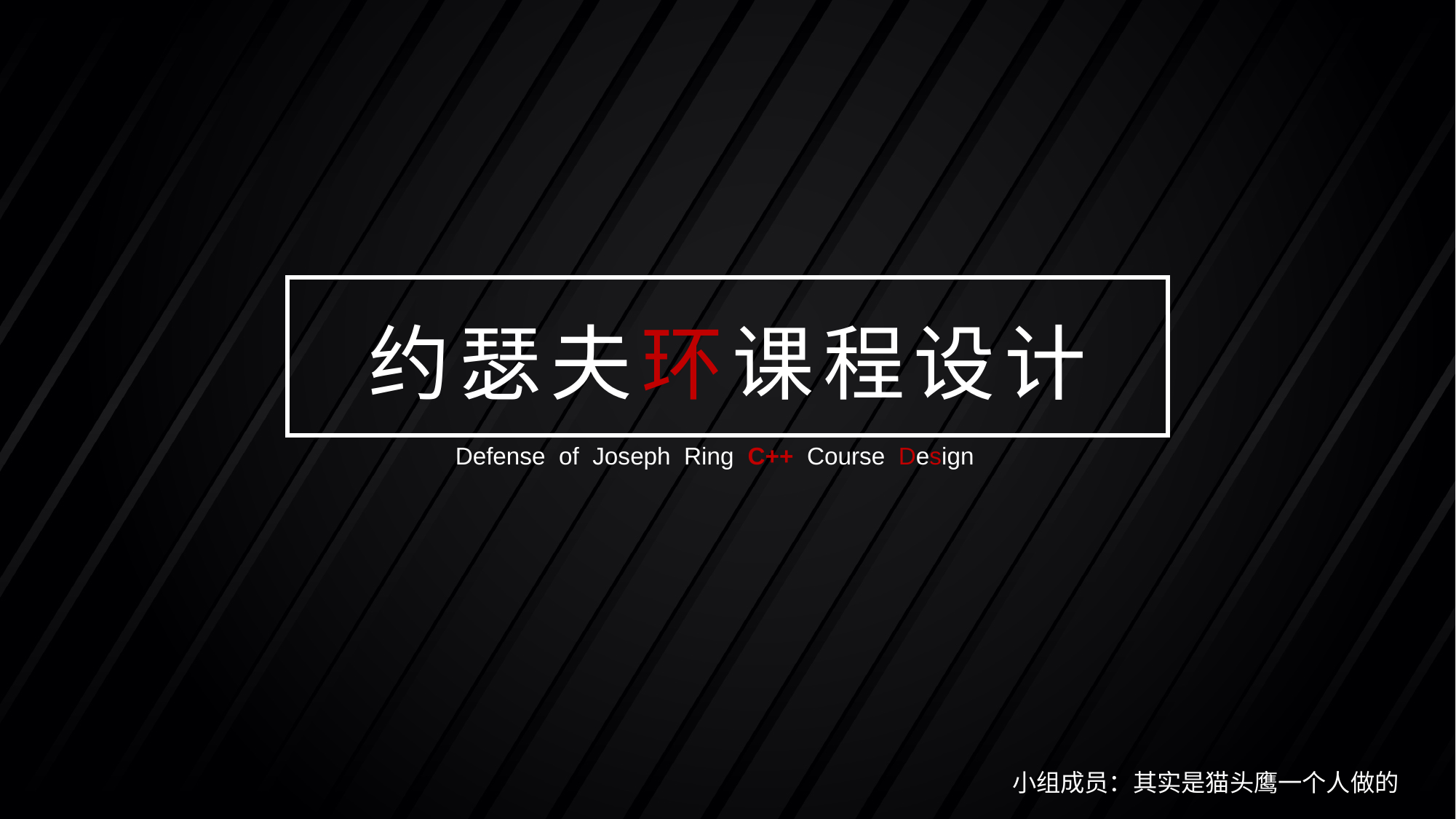

# 约瑟夫环课程设计
Defense  of  Joseph  Ring  C++  Course  Design
小组成员：其实是猫头鹰一个人做的